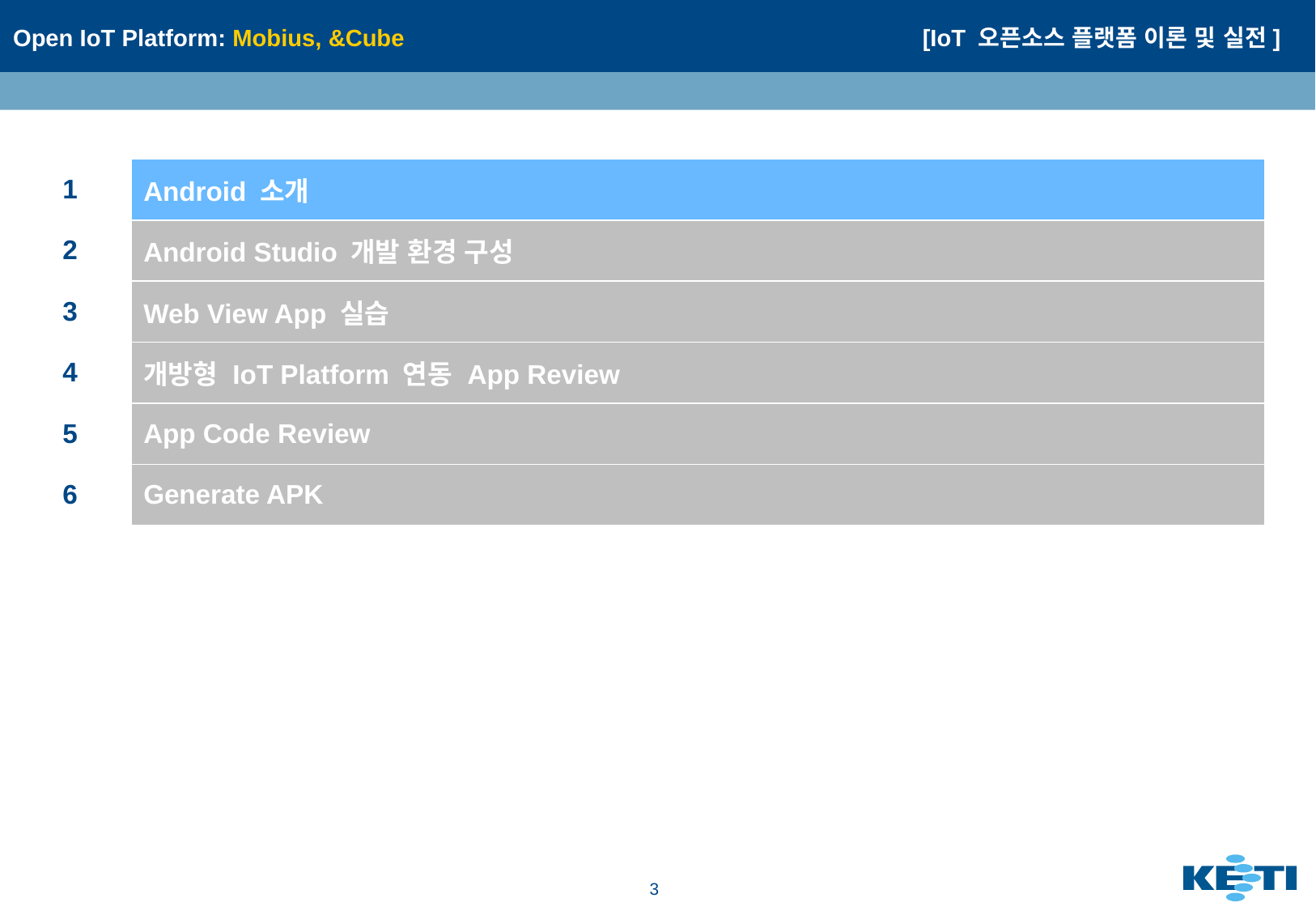

| 1 | Android 소개 |
| --- | --- |
| 2 | Android Studio 개발 환경 구성 |
| 3 | Web View App 실습 |
| 4 | 개방형 IoT Platform 연동 App Review |
| 5 | App Code Review |
| 6 | Generate APK |